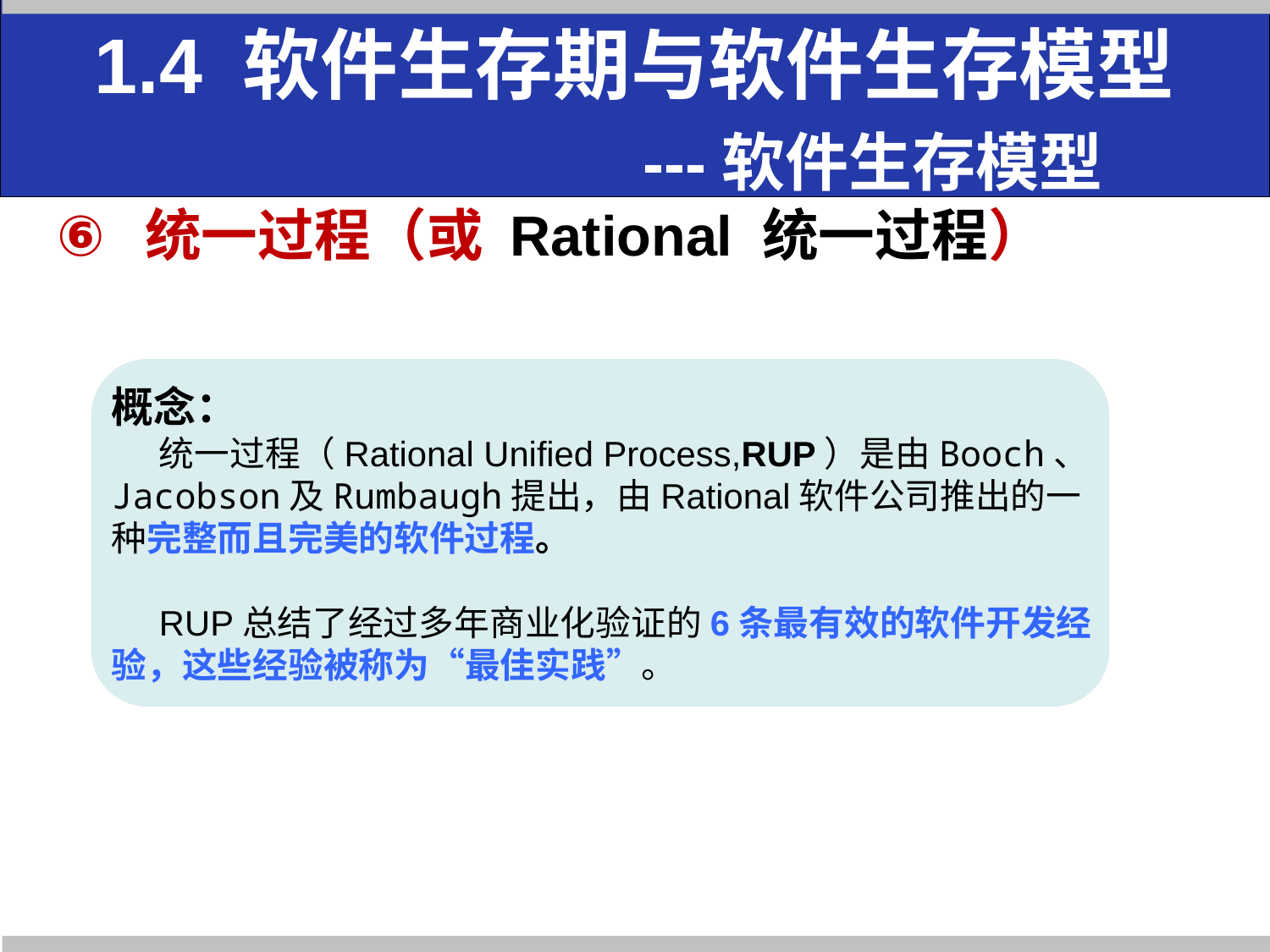

# 1.4 软件生存期与软件生存模型 ---软件生存模型
统一过程（或 Rational 统一过程）
概念：
统一过程（Rational Unified Process,RUP）是由Booch、Jacobson及Rumbaugh提出，由Rational软件公司推出的一种完整而且完美的软件过程。

RUP总结了经过多年商业化验证的6条最有效的软件开发经验，这些经验被称为“最佳实践”。
79